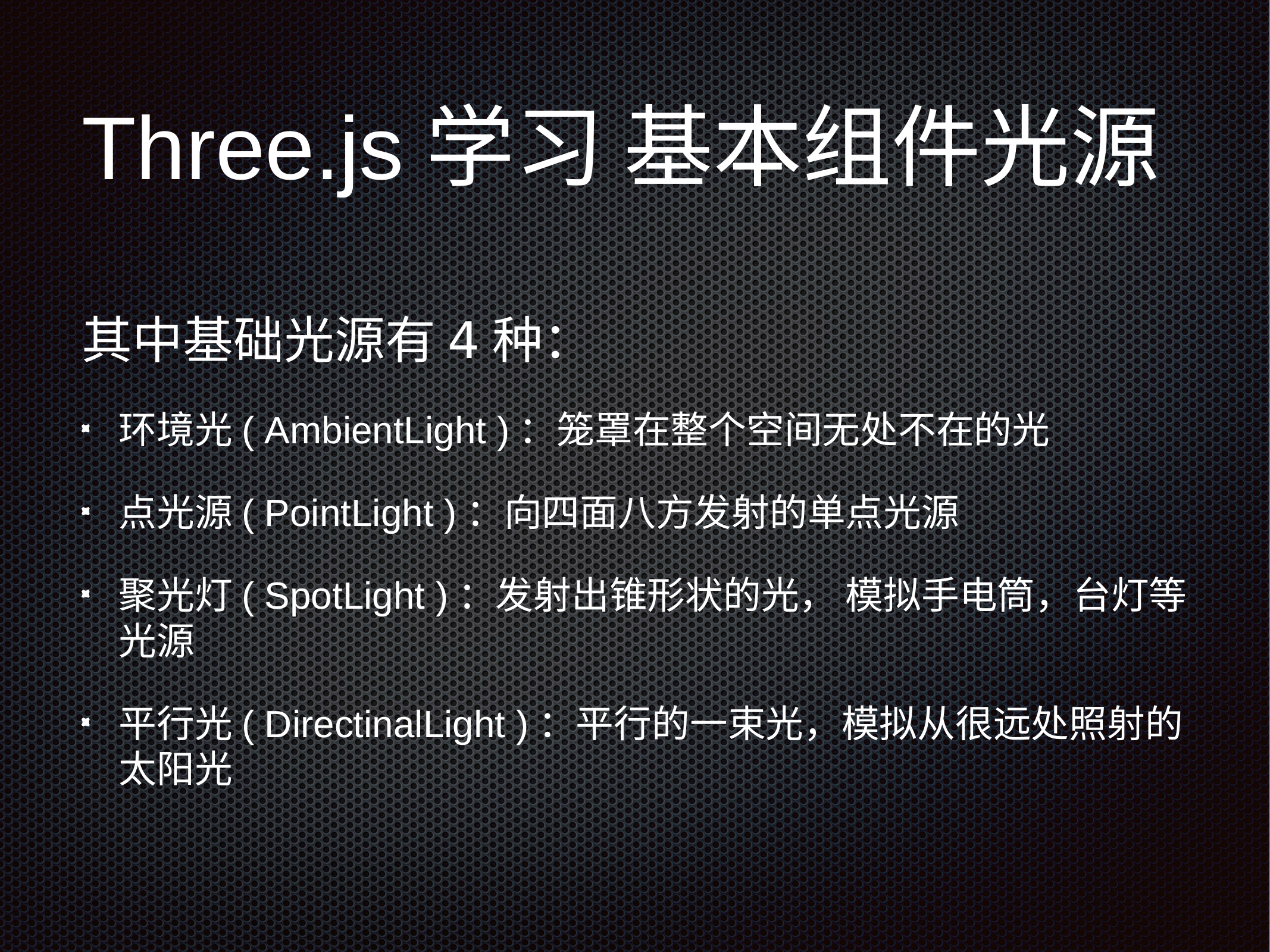

# Three.js学习 基本组件光源
其中基础光源有4种：
环境光( AmbientLight )：笼罩在整个空间无处不在的光
点光源( PointLight )：向四面八方发射的单点光源
聚光灯( SpotLight )：发射出锥形状的光， 模拟手电筒，台灯等光源
平行光( DirectinalLight )：平行的一束光，模拟从很远处照射的太阳光